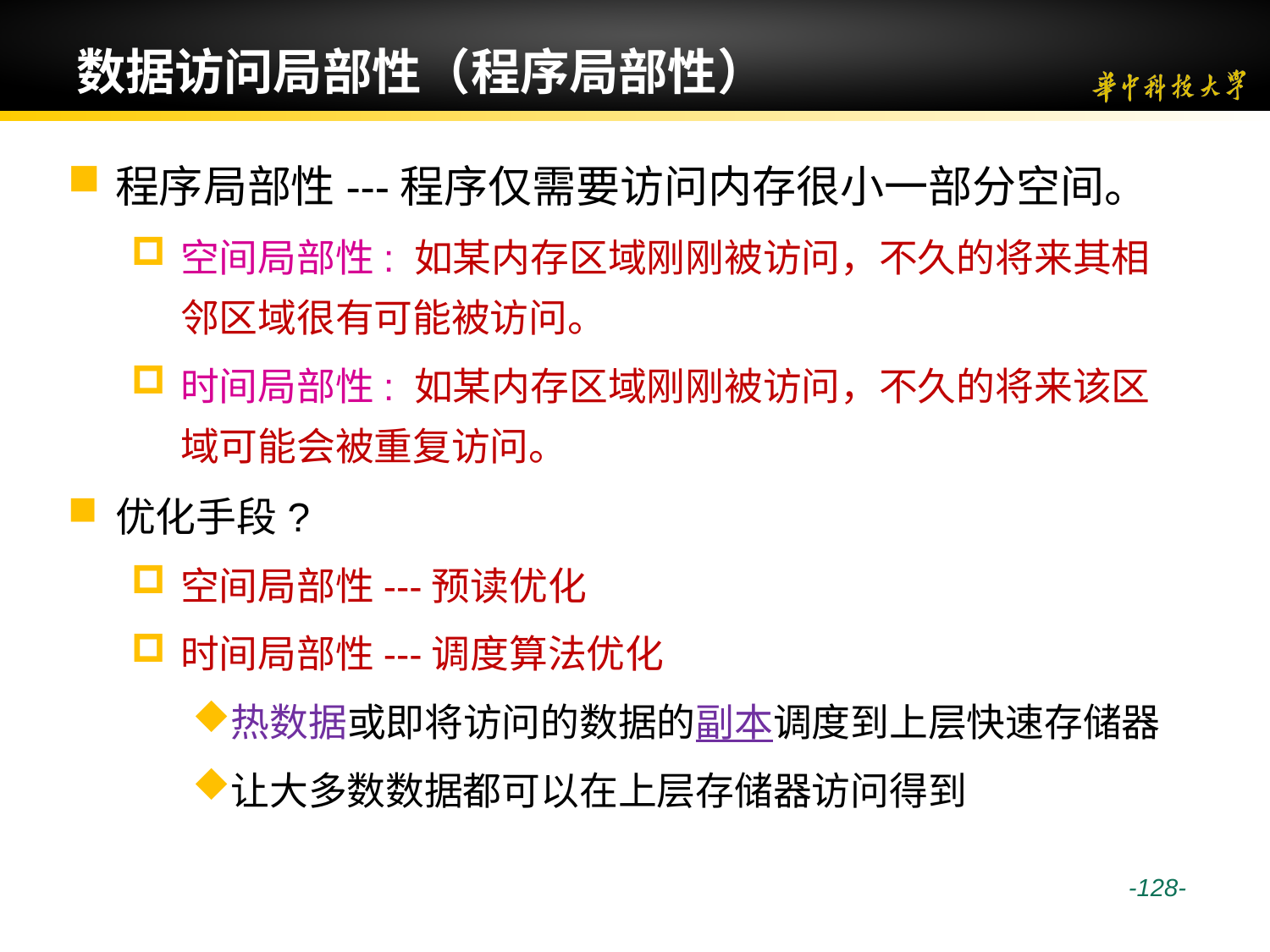

# 数据访问局部性（程序局部性）
程序局部性---程序仅需要访问内存很小一部分空间。
空间局部性: 如某内存区域刚刚被访问，不久的将来其相邻区域很有可能被访问。
时间局部性: 如某内存区域刚刚被访问，不久的将来该区域可能会被重复访问。
优化手段?
空间局部性---预读优化
时间局部性---调度算法优化
热数据或即将访问的数据的副本调度到上层快速存储器
让大多数数据都可以在上层存储器访问得到

 -128-